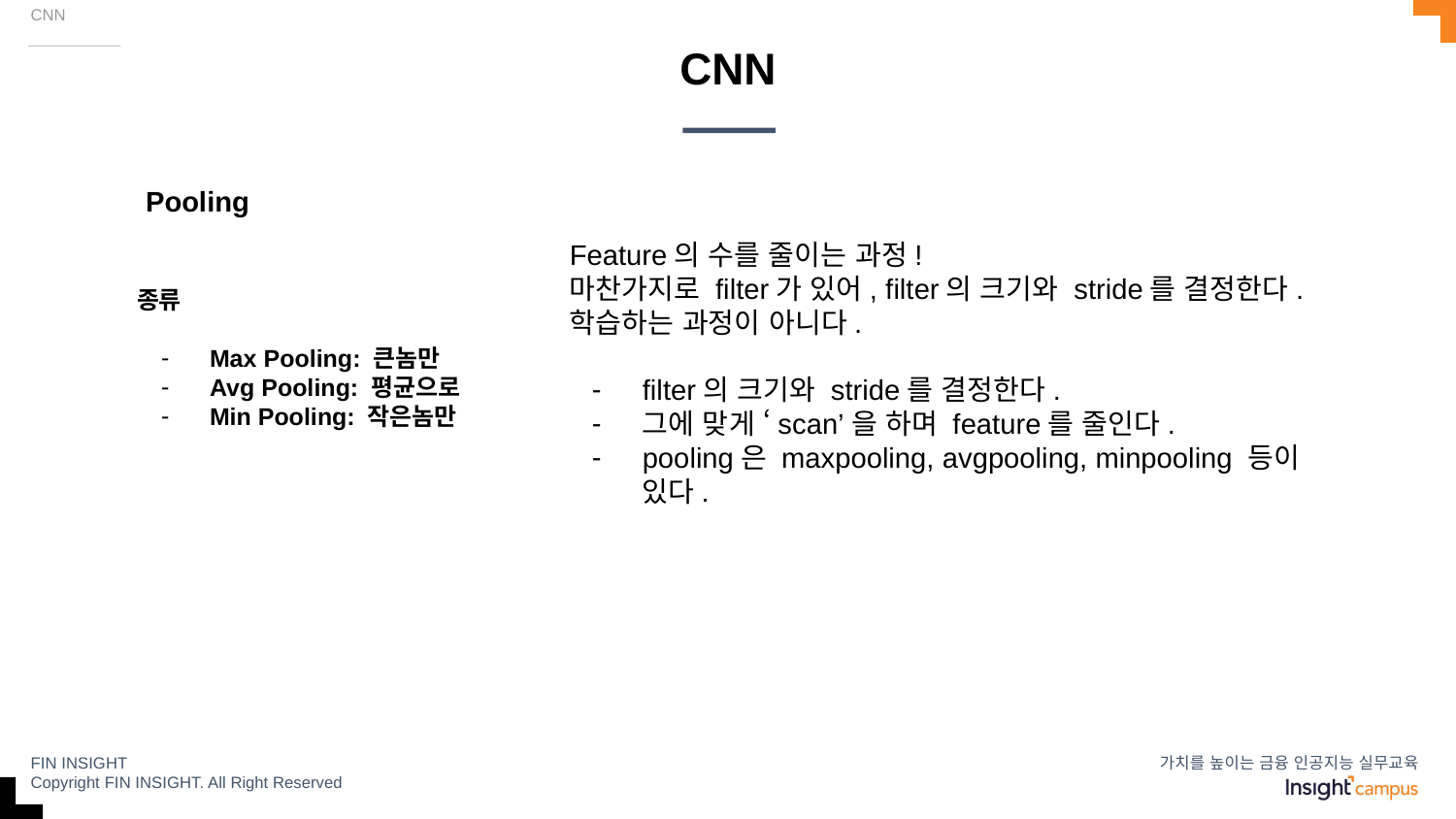

CNN
# CNN
Pooling
Feature의 수를 줄이는 과정!
마찬가지로 filter가 있어, filter의 크기와 stride를 결정한다.
학습하는 과정이 아니다.

filter의 크기와 stride를 결정한다.
그에 맞게 ‘scan’을 하며 feature를 줄인다.
pooling은 maxpooling, avgpooling, minpooling 등이 있다.
종류

Max Pooling: 큰놈만
Avg Pooling: 평균으로
Min Pooling: 작은놈만